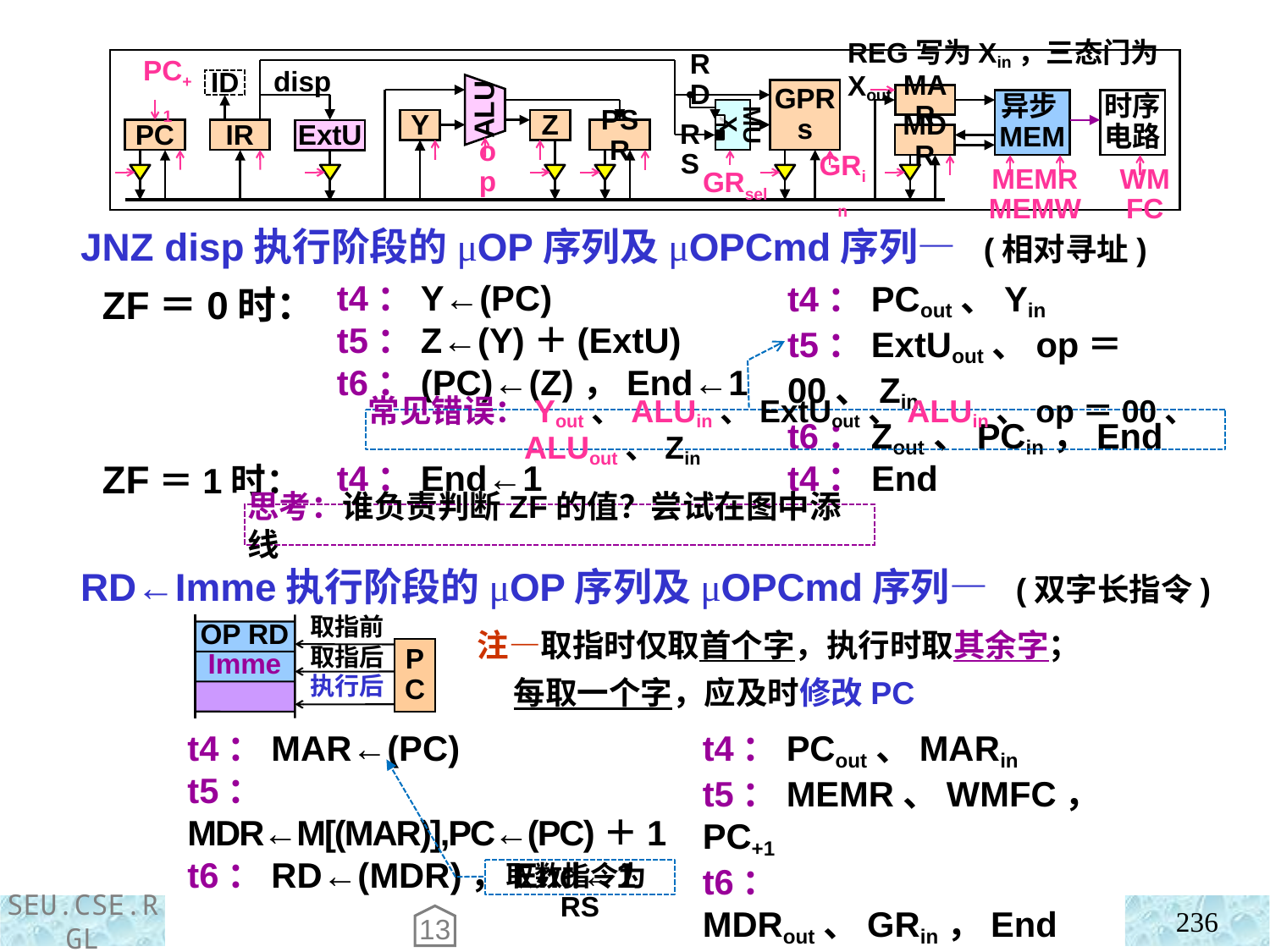

REG写为Xin，三态门为Xout
RD
ID
disp
PC+1
GPRs
MAR
ALU
异步MEM
时序电路
MUX
Y
Z

PSR
PC
IR
ExtU
MDR

RS
op

GRsel
GRin
MEMR MEMW
WMFC
    JNZ disp执行阶段的μOP序列及μOPCmd序列—  (相对寻址)
      ZF＝0时：

      ZF＝1时：
t4：Y←(PC)
t5：Z←(Y)＋(ExtU)
t6：(PC)←(Z)，End←1
t4：PCout、Yin
t5：ExtUout、op＝00、Zin
t6：Zout、PCin，End
常见错误：Yout、ALUin、ExtUout、ALUin、op＝00、ALUout、Zin
t4：End←1
t4：End
思考：谁负责判断ZF的值？尝试在图中添线
    RD←Imme执行阶段的μOP序列及μOPCmd序列—  (双字长指令)
注—取指时仅取首个字，执行时取其余字；
    每取一个字，应及时修改PC

取指前
OP RD
Imme

PC

取指后

执行后

t4：MAR←(PC)
t5：MDR←M[(MAR)],PC←(PC)＋1
t6：RD←(MDR)，End←1
t4：PCout、MARin
t5：MEMR、WMFC，PC+1
t6：MDRout、GRin，End
取数指令为RS
236
13